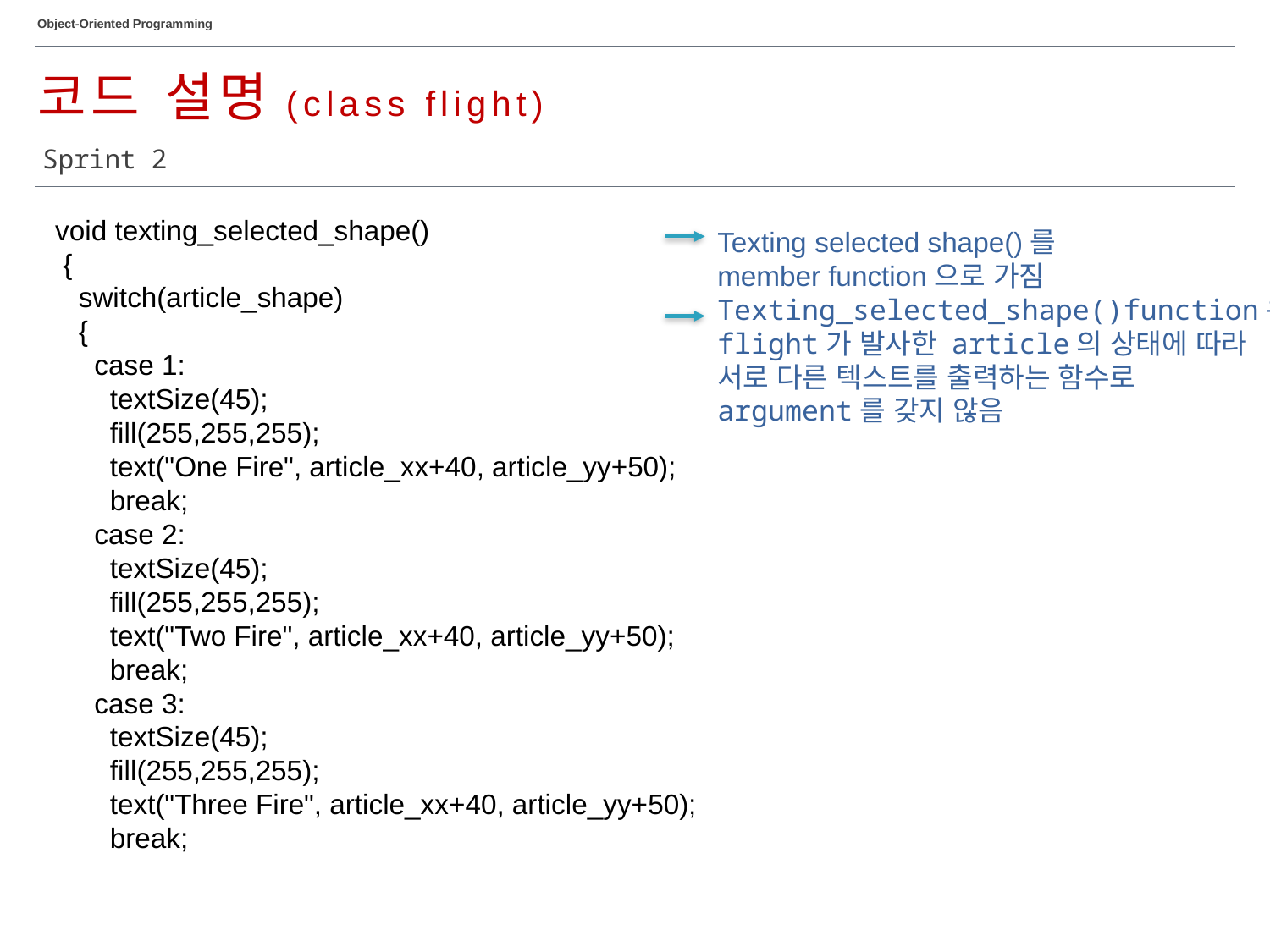

Object-Oriented Programming
코드 설명(class flight)
Sprint 2
 void texting_selected_shape()
  {
    switch(article_shape)
    {
      case 1:
        textSize(45);
        fill(255,255,255);
        text("One Fire", article_xx+40, article_yy+50);
        break;
      case 2:
        textSize(45);
        fill(255,255,255);
        text("Two Fire", article_xx+40, article_yy+50);
        break;
      case 3:
        textSize(45);
        fill(255,255,255);
        text("Three Fire", article_xx+40, article_yy+50);
        break;
Texting selected shape()를
member function으로 가짐
Texting_selected_shape()function은
flight가 발사한 article의 상태에 따라
서로 다른 텍스트를 출력하는 함수로
argument를 갖지 않음